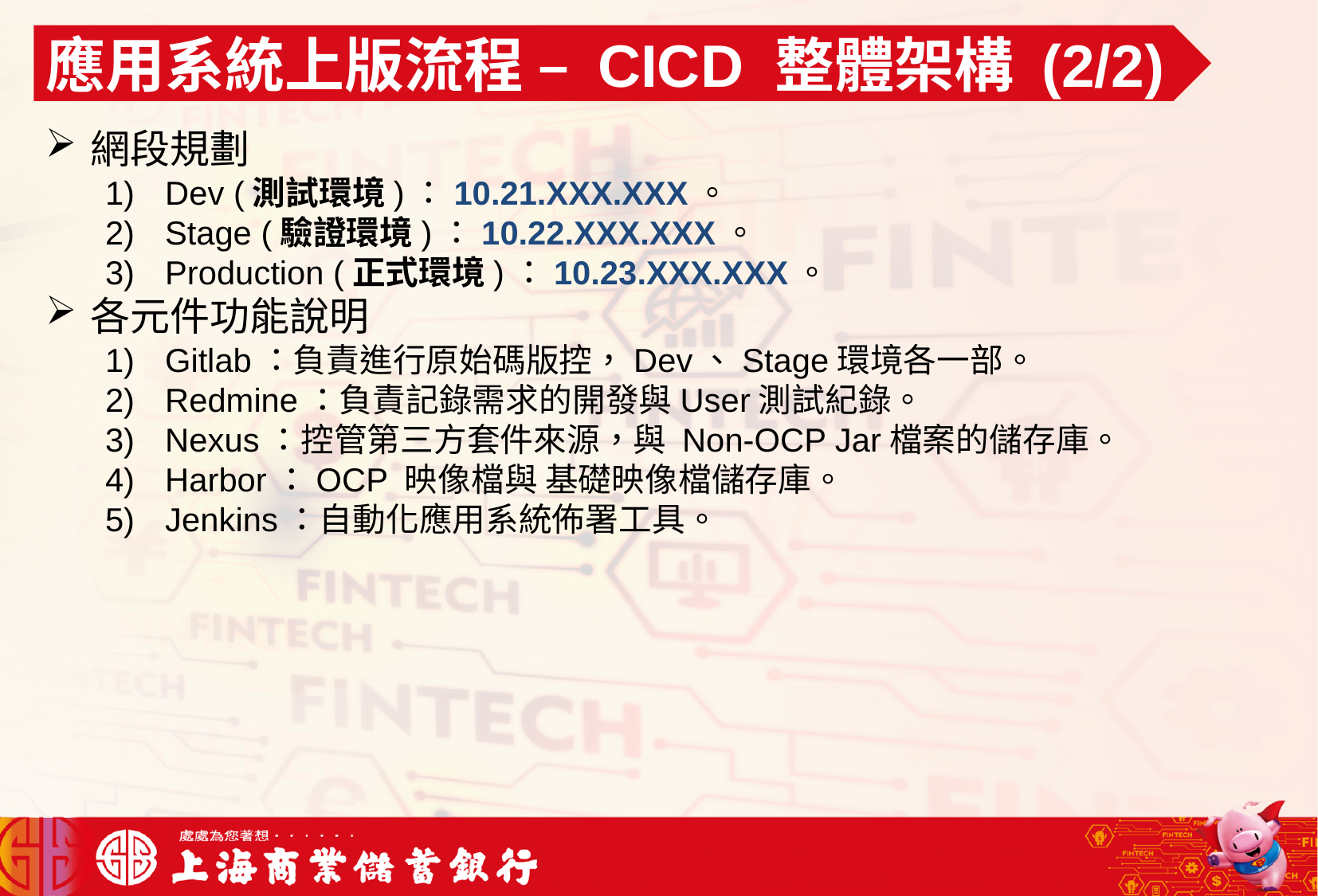

應用系統上版流程 – CICD 整體架構 (2/2)
網段規劃
Dev (測試環境)：10.21.XXX.XXX。
Stage (驗證環境)：10.22.XXX.XXX。
Production (正式環境)：10.23.XXX.XXX。
各元件功能說明
Gitlab：負責進行原始碼版控，Dev、Stage環境各一部。
Redmine：負責記錄需求的開發與User測試紀錄。
Nexus：控管第三方套件來源，與 Non-OCP Jar檔案的儲存庫。
Harbor：OCP 映像檔與 基礎映像檔儲存庫。
Jenkins：自動化應用系統佈署工具。